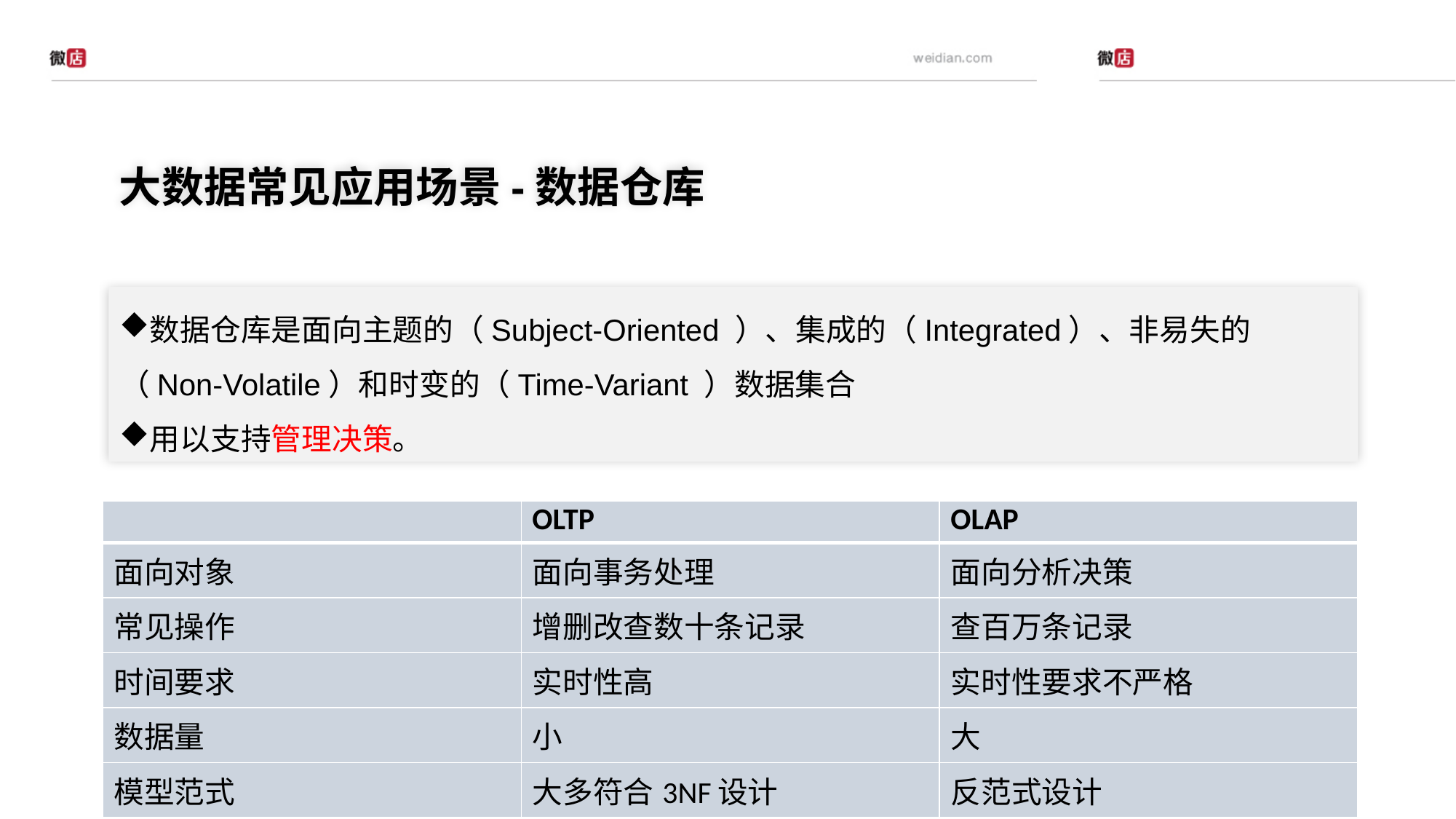

大数据常见应用场景-数据仓库
数据仓库是面向主题的（Subject-Oriented ）、集成的（Integrated）、非易失的（Non-Volatile）和时变的（Time-Variant ）数据集合
用以支持管理决策。
|  | OLTP | OLAP |
| --- | --- | --- |
| 面向对象 | 面向事务处理 | 面向分析决策 |
| 常见操作 | 增删改查数十条记录 | 查百万条记录 |
| 时间要求 | 实时性高 | 实时性要求不严格 |
| 数据量 | 小 | 大 |
| 模型范式 | 大多符合3NF设计 | 反范式设计 |